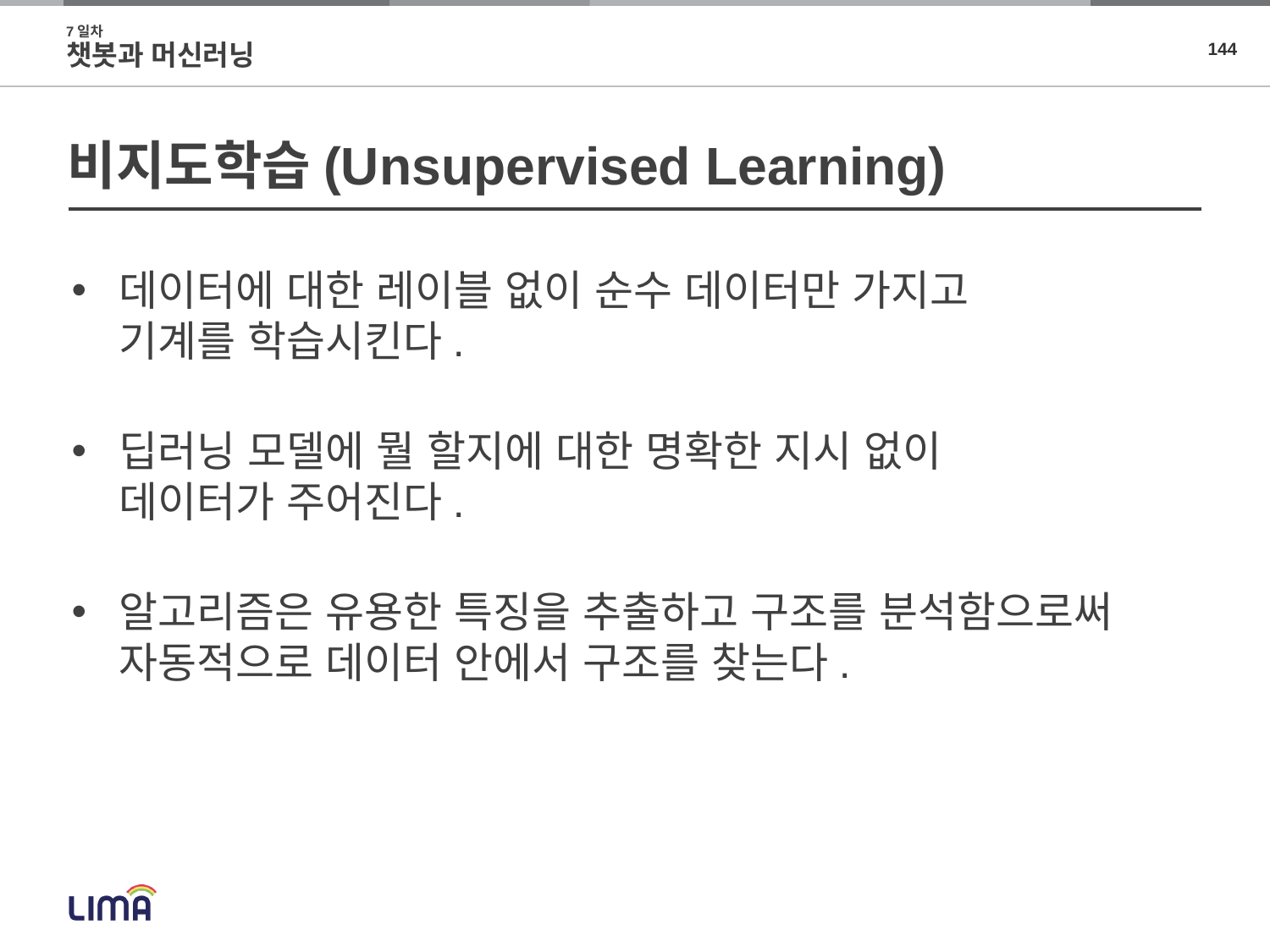

7일차
챗봇과 머신러닝
# 비지도학습(Unsupervised Learning)
데이터에 대한 레이블 없이 순수 데이터만 가지고
기계를 학습시킨다.
딥러닝 모델에 뭘 할지에 대한 명확한 지시 없이
데이터가 주어진다.
알고리즘은 유용한 특징을 추출하고 구조를 분석함으로써
자동적으로 데이터 안에서 구조를 찾는다.